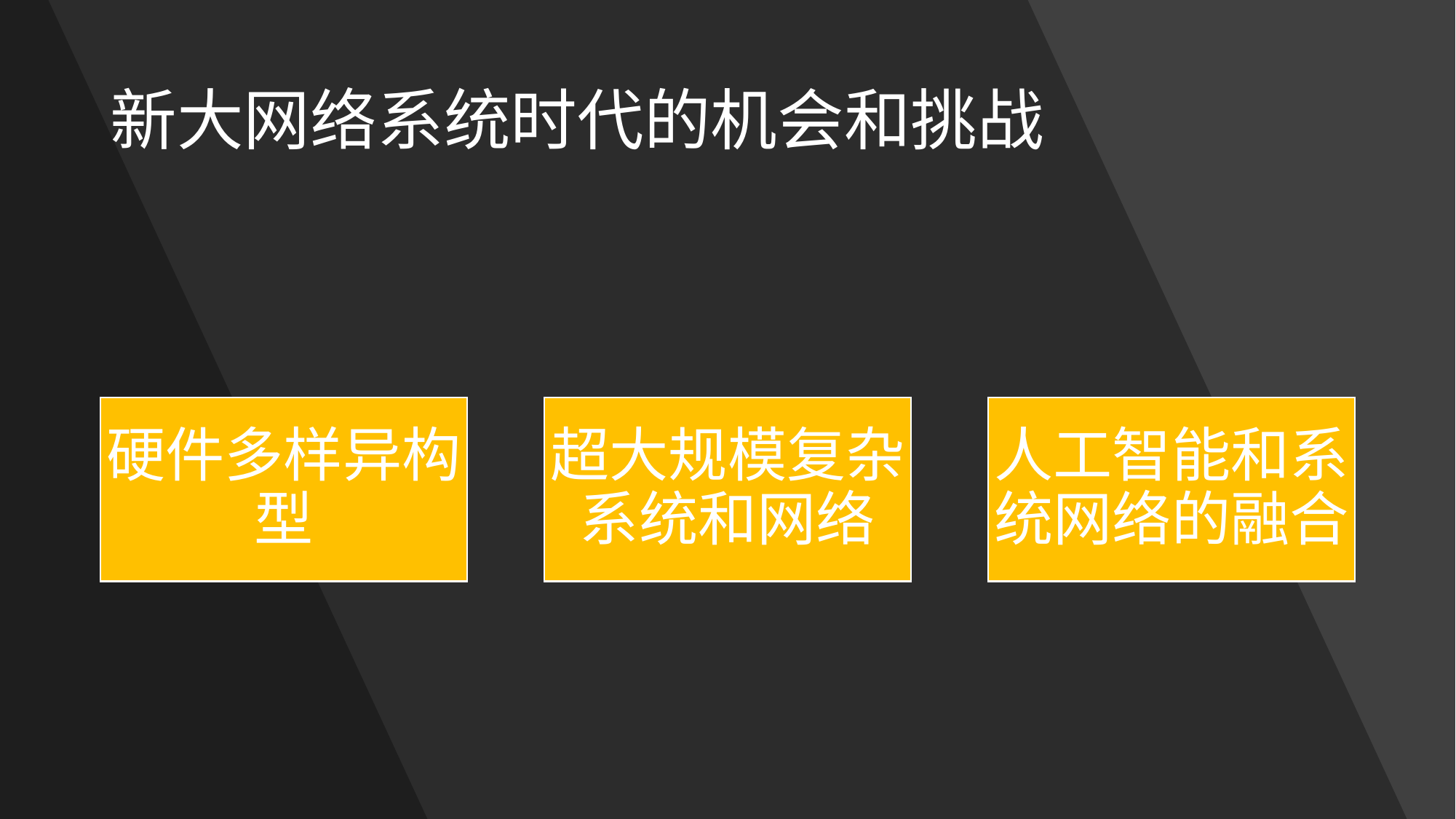

# 新大网络系统时代的机会和挑战
硬件多样异构型
超大规模复杂系统和网络
人工智能和系统网络的融合